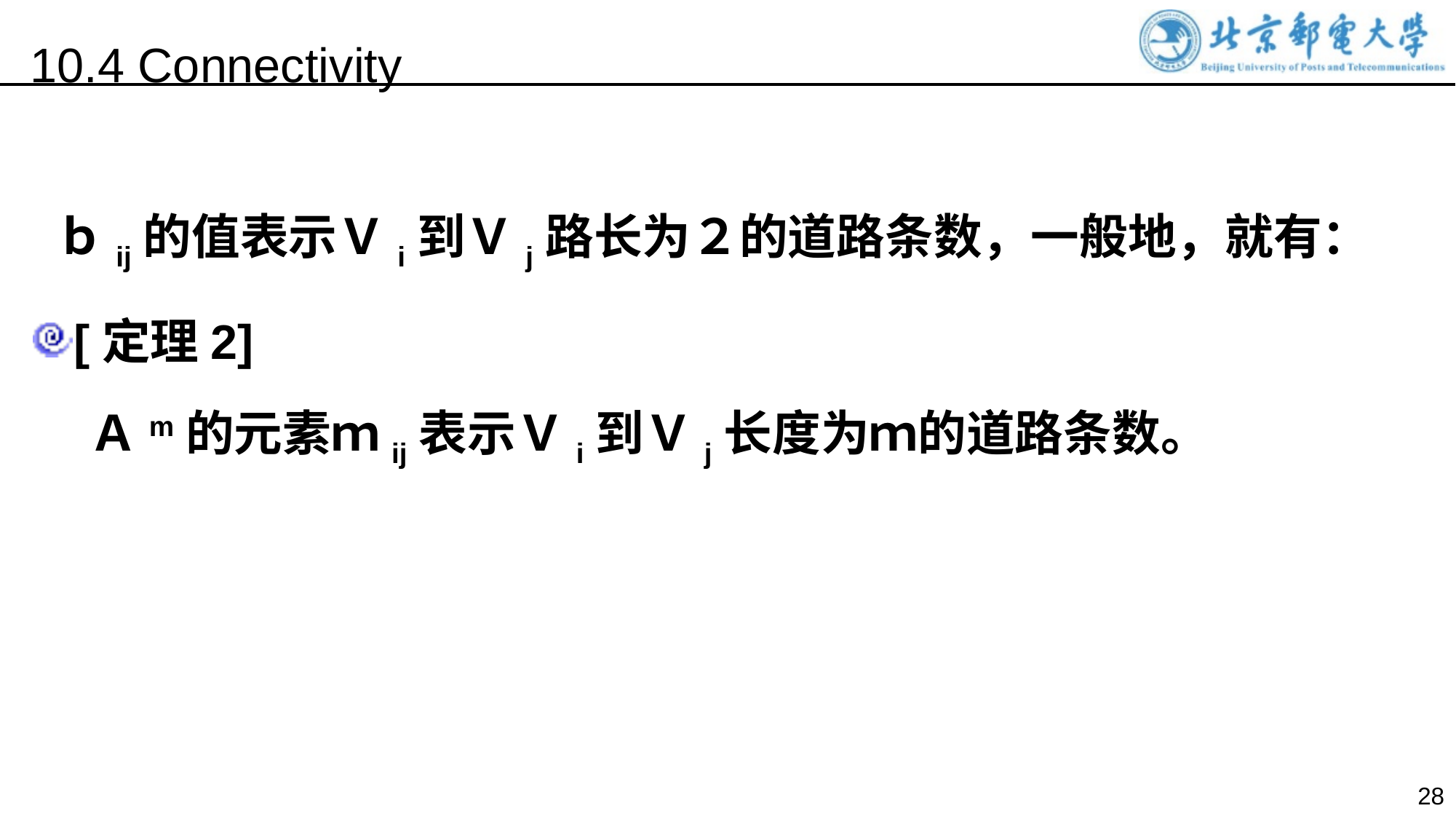

10.4 Connectivity

 ｂij的值表示Ｖi到Ｖj路长为２的道路条数，一般地，就有：
[定理2]
    Ａm的元素ｍij表示Ｖi到Ｖj长度为ｍ的道路条数。